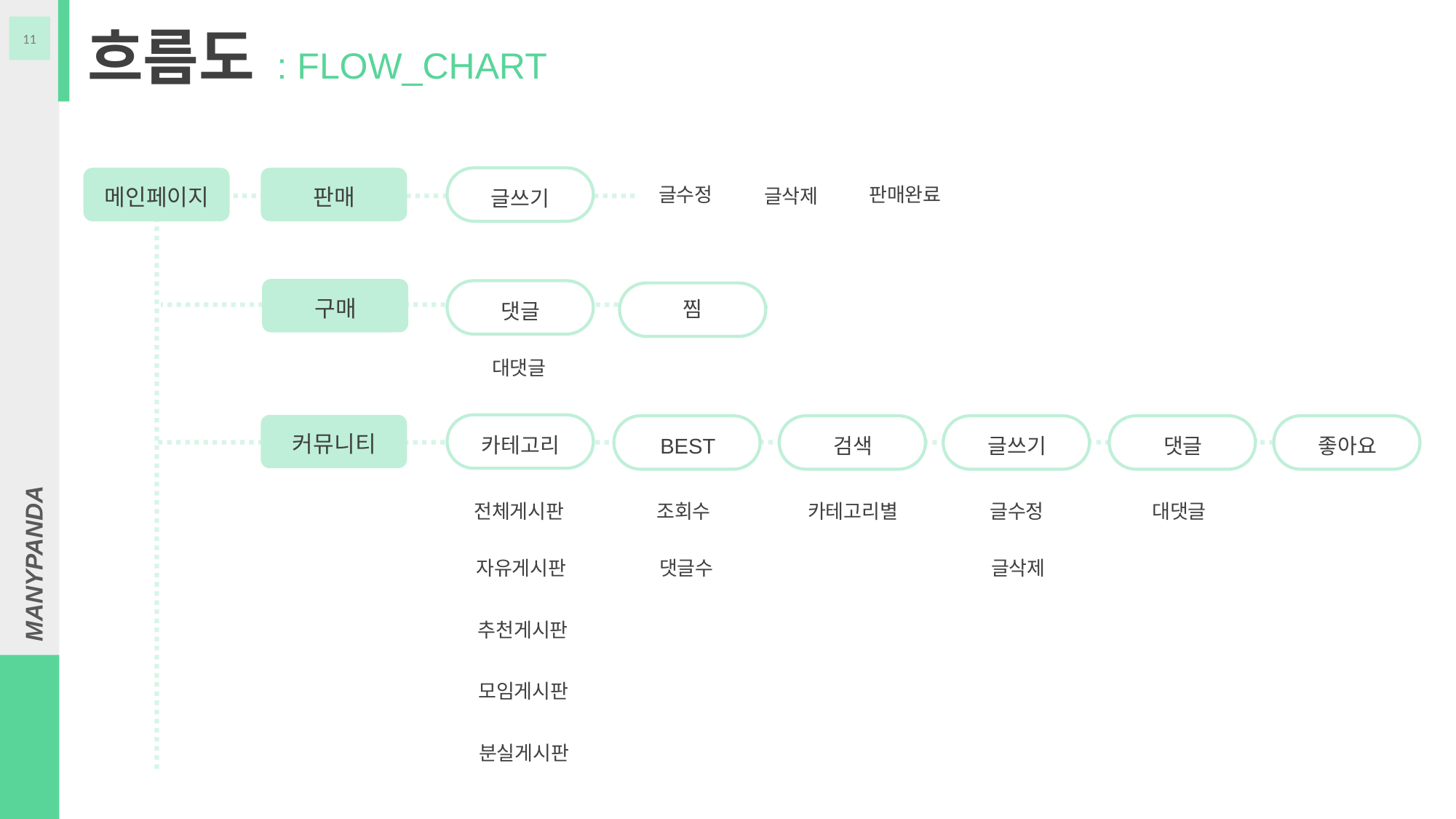

흐름도
11
: FLOW_CHART

글수정
판매완료
메인페이지
판매
글삭제
글쓰기

구매
찜
댓글
대댓글

커뮤니티
카테고리
BEST
검색
글쓰기
댓글
좋아요
전체게시판
조회수
카테고리별
글수정
대댓글
자유게시판
댓글수
글삭제
추천게시판
모임게시판
분실게시판